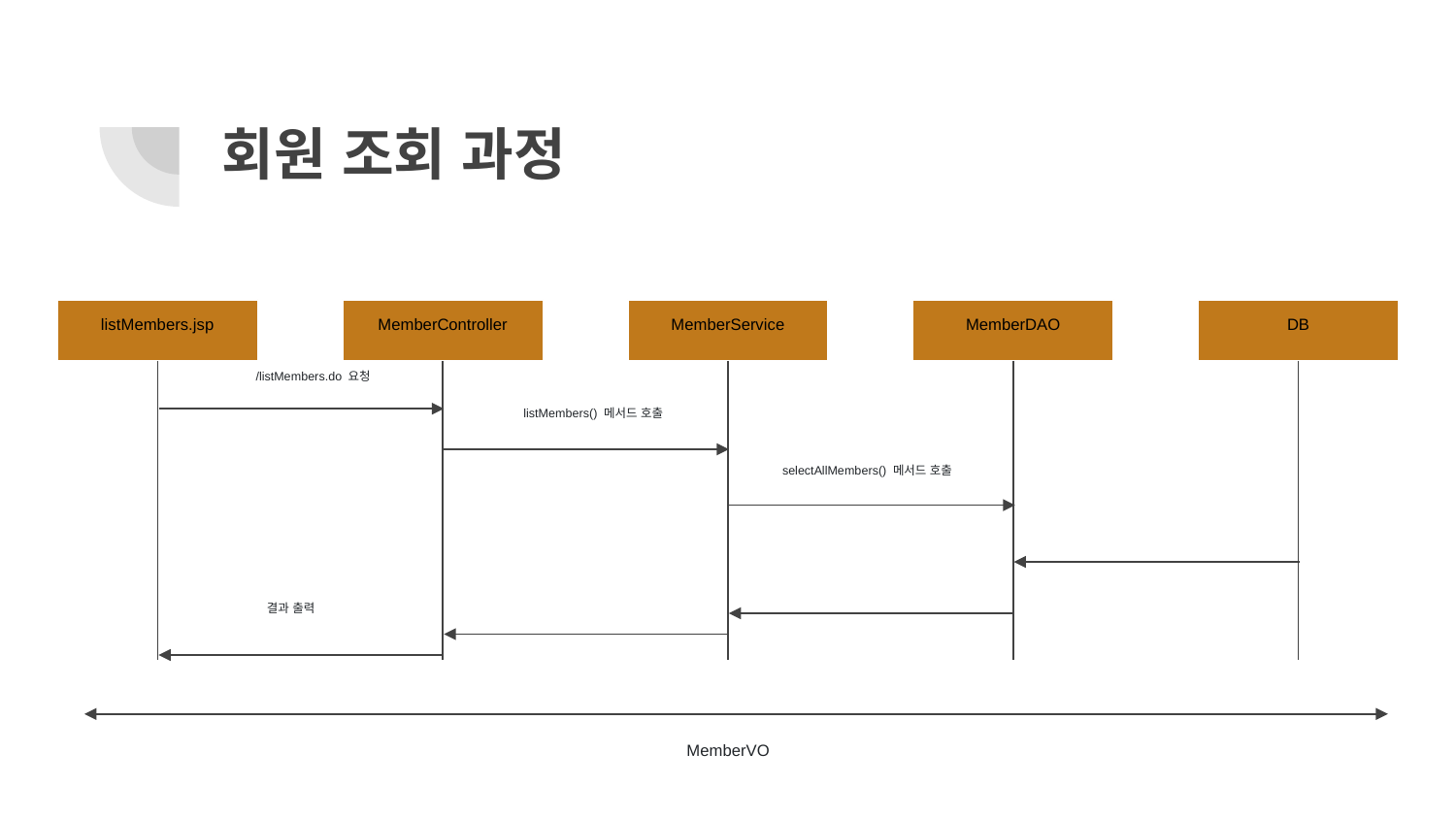

# 회원 조회 과정
listMembers.jsp
MemberController
MemberService
MemberDAO
DB
/listMembers.do 요청
listMembers() 메서드 호출
selectAllMembers() 메서드 호출
결과 출력
MemberVO